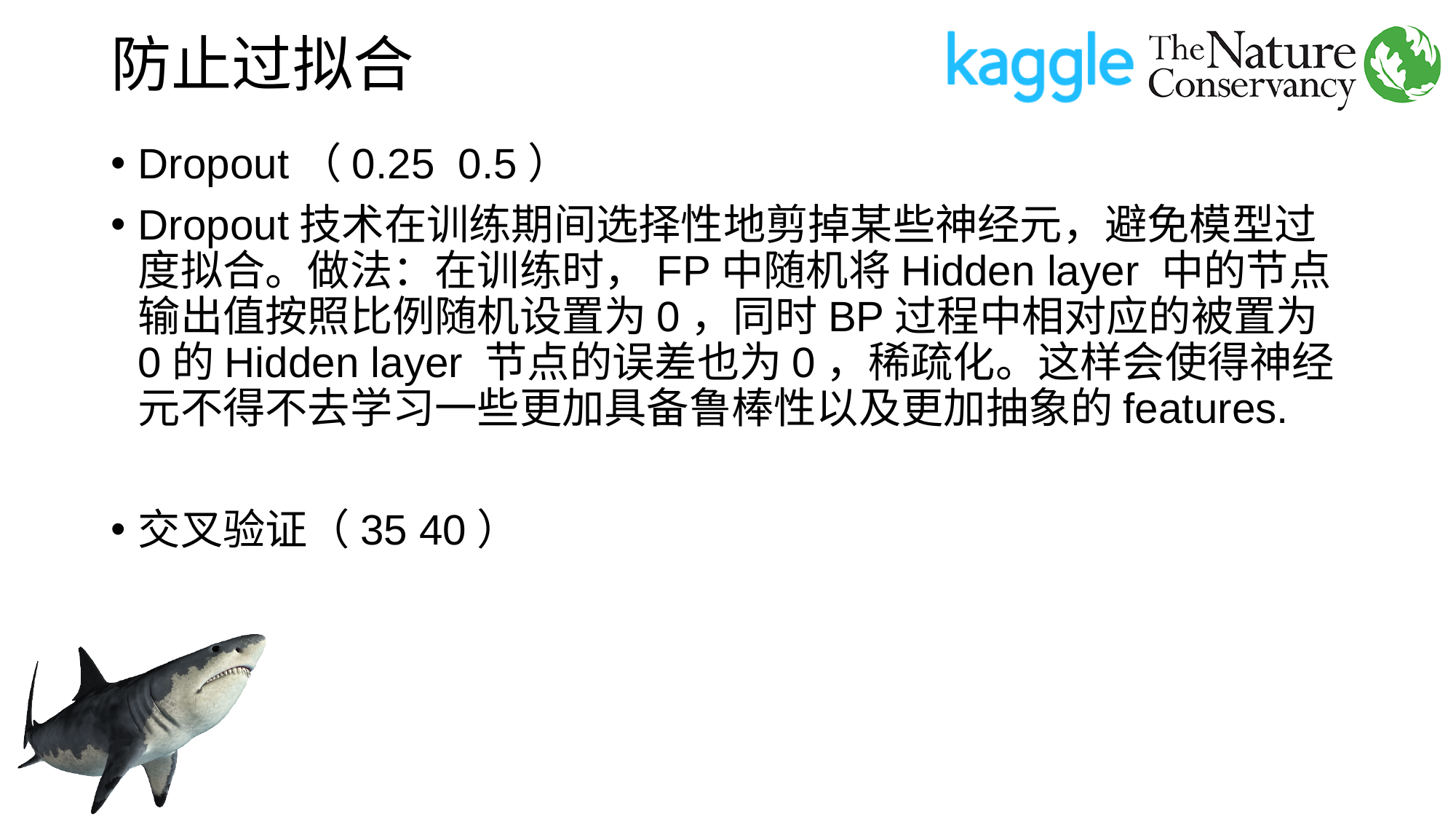

# 防止过拟合
Dropout（0.25  0.5）
Dropout技术在训练期间选择性地剪掉某些神经元，避免模型过度拟合。做法：在训练时，FP中随机将Hidden layer 中的节点输出值按照比例随机设置为0，同时BP过程中相对应的被置为0的Hidden layer 节点的误差也为0，稀疏化。这样会使得神经元不得不去学习一些更加具备鲁棒性以及更加抽象的features.

交叉验证（35 40）